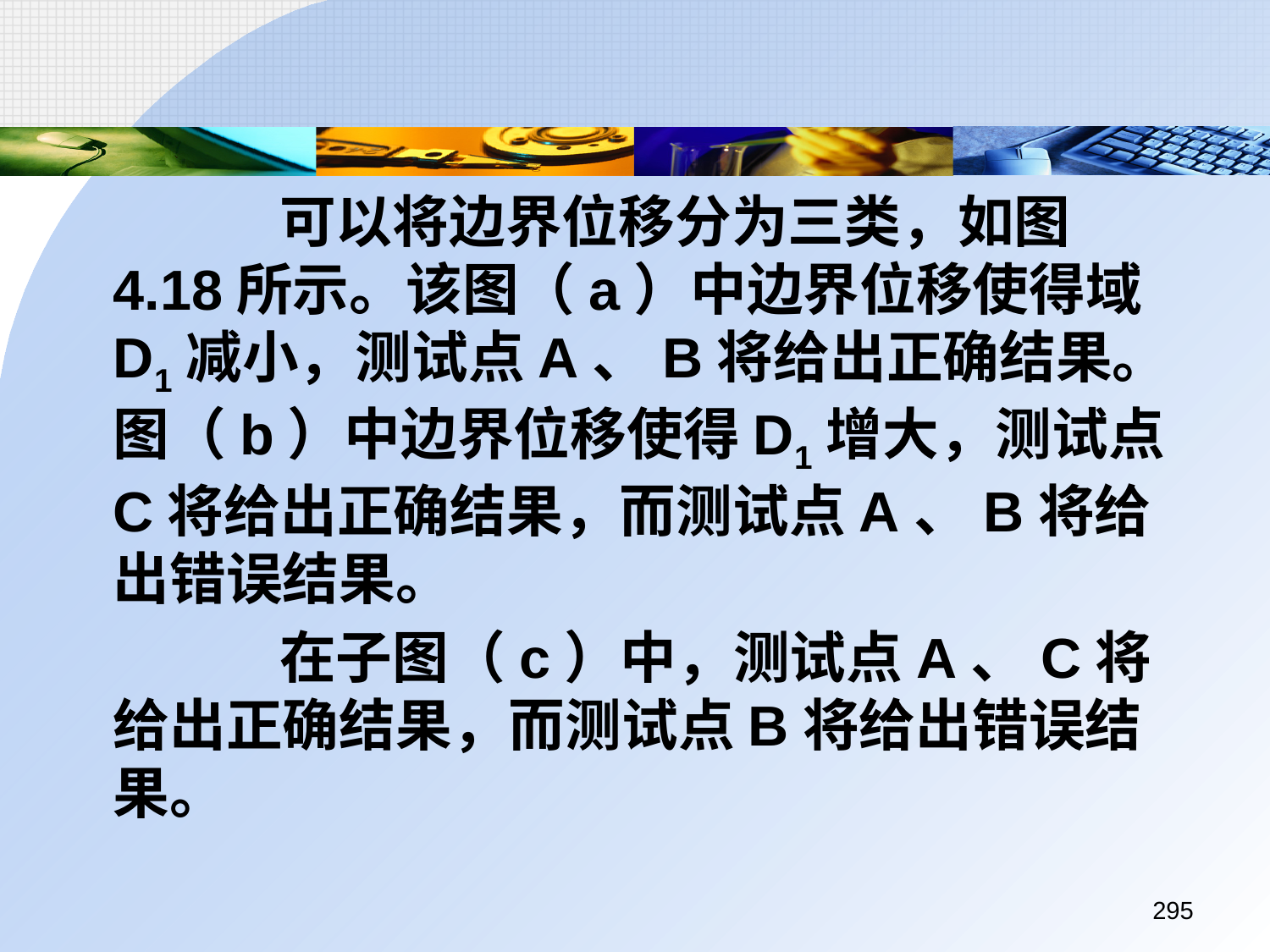

可以将边界位移分为三类，如图4.18所示。该图（a）中边界位移使得域D1减小，测试点A、B将给出正确结果。图（b）中边界位移使得D1增大，测试点C将给出正确结果，而测试点A、B将给出错误结果。
		  在子图（c）中，测试点A、C将给出正确结果，而测试点B将给出错误结果。

295